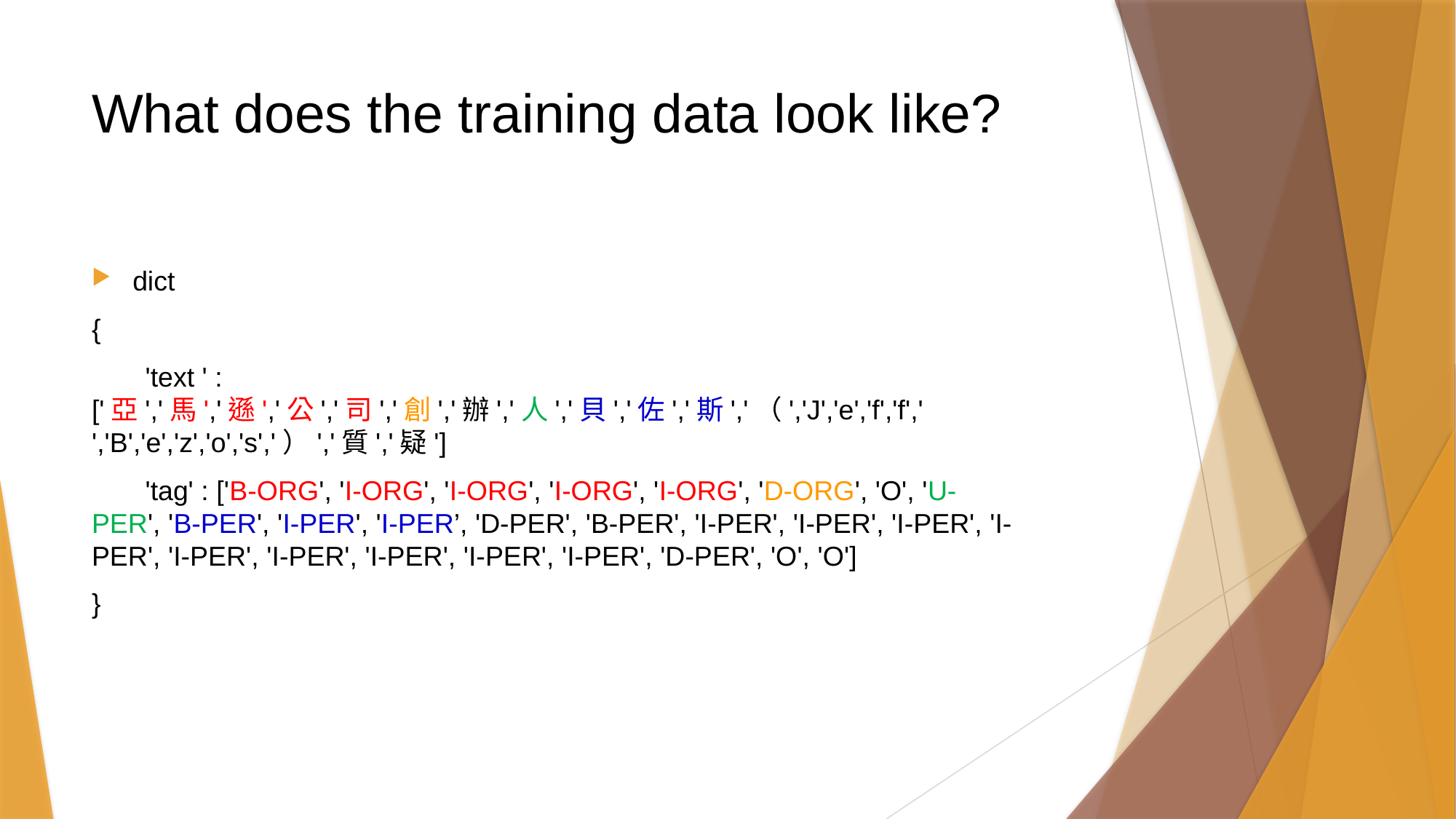

# What does the training data look like?
dict
{
       'text ' : ['亞','馬','遜','公','司','創','辦','人','貝','佐','斯','（','J','e','f','f',' ','B','e','z','o','s','）','質','疑']
       'tag' : ['B-ORG', 'I-ORG', 'I-ORG', 'I-ORG', 'I-ORG', 'D-ORG', 'O', 'U-PER', 'B-PER', 'I-PER', 'I-PER’, 'D-PER', 'B-PER', 'I-PER', 'I-PER', 'I-PER', 'I-PER', 'I-PER', 'I-PER', 'I-PER', 'I-PER', 'I-PER', 'D-PER', 'O', 'O']
}